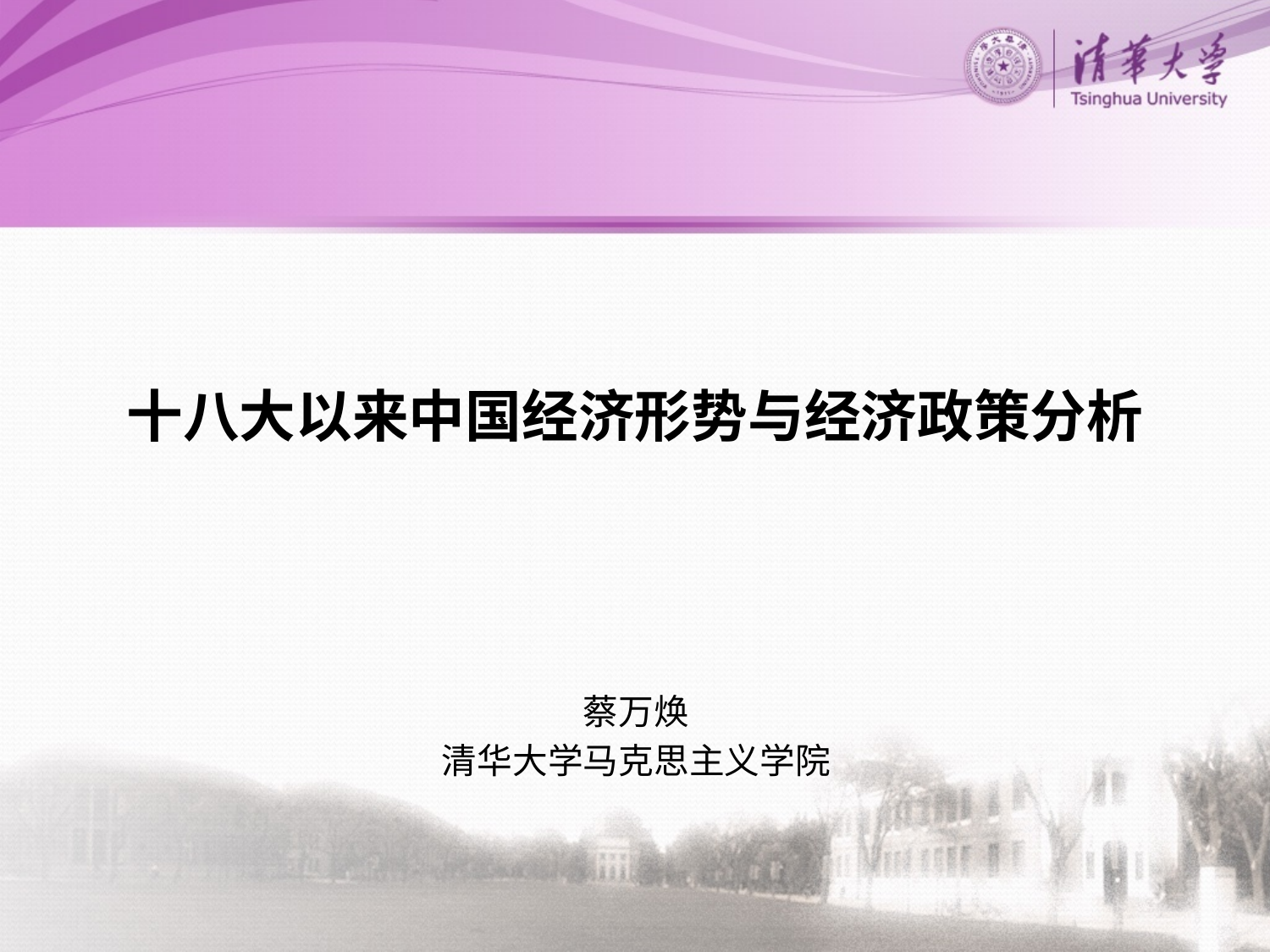

# 十八大以来中国经济形势与经济政策分析

蔡万焕
清华大学马克思主义学院